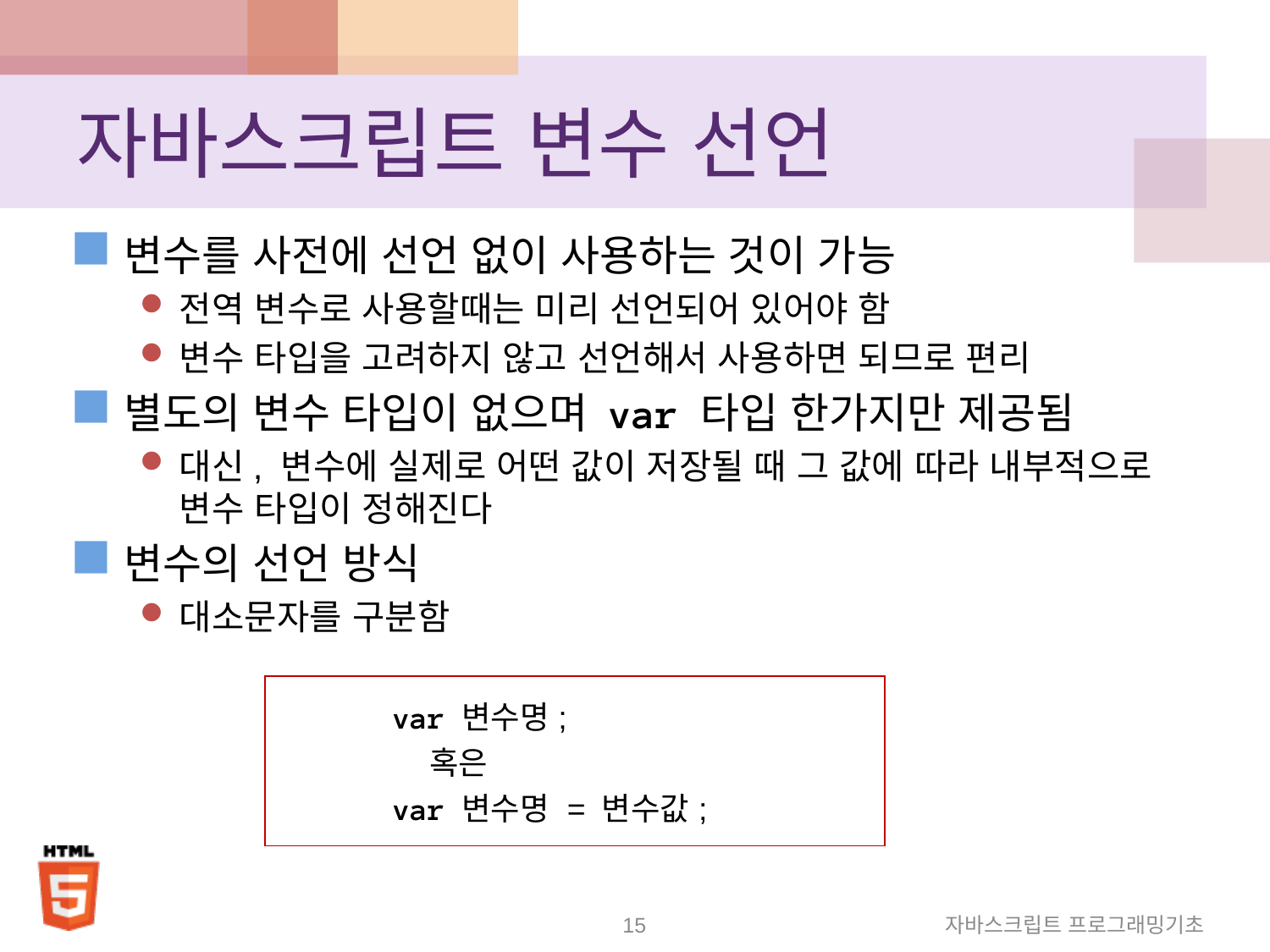

# 자바스크립트 변수 선언
변수를 사전에 선언 없이 사용하는 것이 가능
전역 변수로 사용할때는 미리 선언되어 있어야 함
변수 타입을 고려하지 않고 선언해서 사용하면 되므로 편리
별도의 변수 타입이 없으며 var 타입 한가지만 제공됨
대신, 변수에 실제로 어떤 값이 저장될 때 그 값에 따라 내부적으로 변수 타입이 정해진다
변수의 선언 방식
대소문자를 구분함
| var 변수명; 혹은 var 변수명 = 변수값; |
| --- |
15
자바스크립트 프로그래밍기초